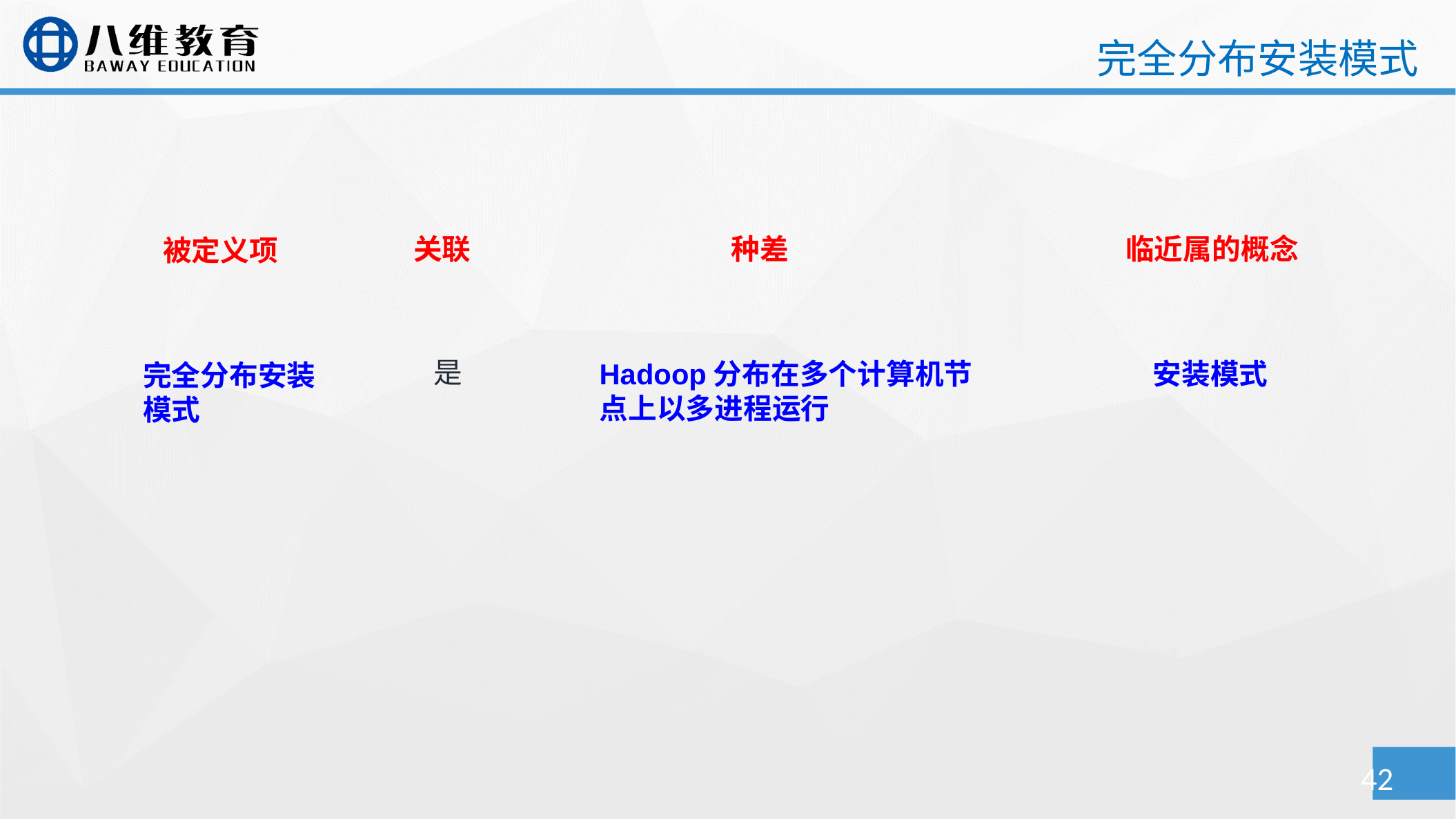

完全分布安装模式
临近属的概念
关联
种差
被定义项
 是
Hadoop分布在多个计算机节点上以多进程运行
安装模式
完全分布安装模式